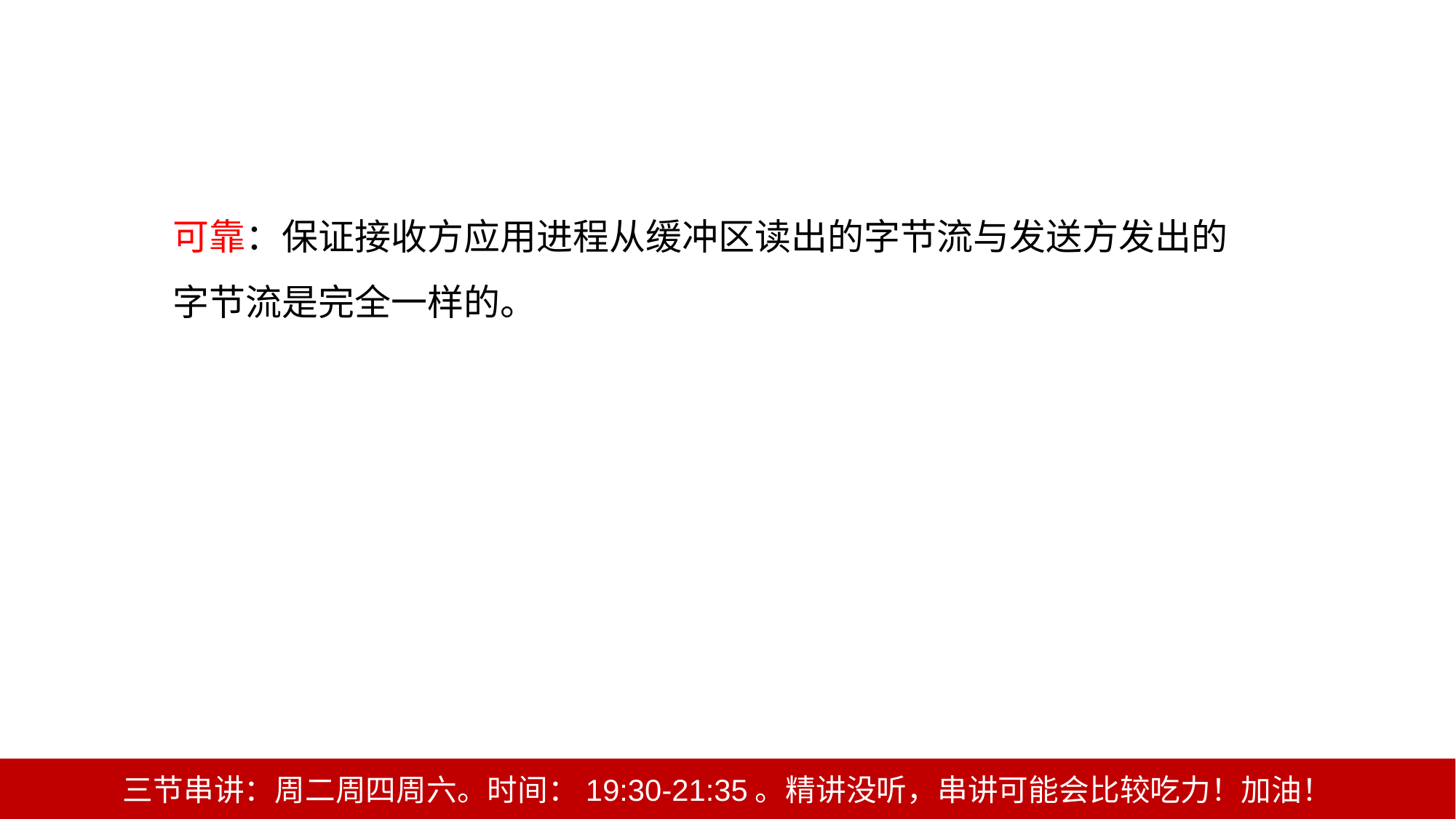

可靠：保证接收方应用进程从缓冲区读出的字节流与发送方发出的字节流是完全一样的。